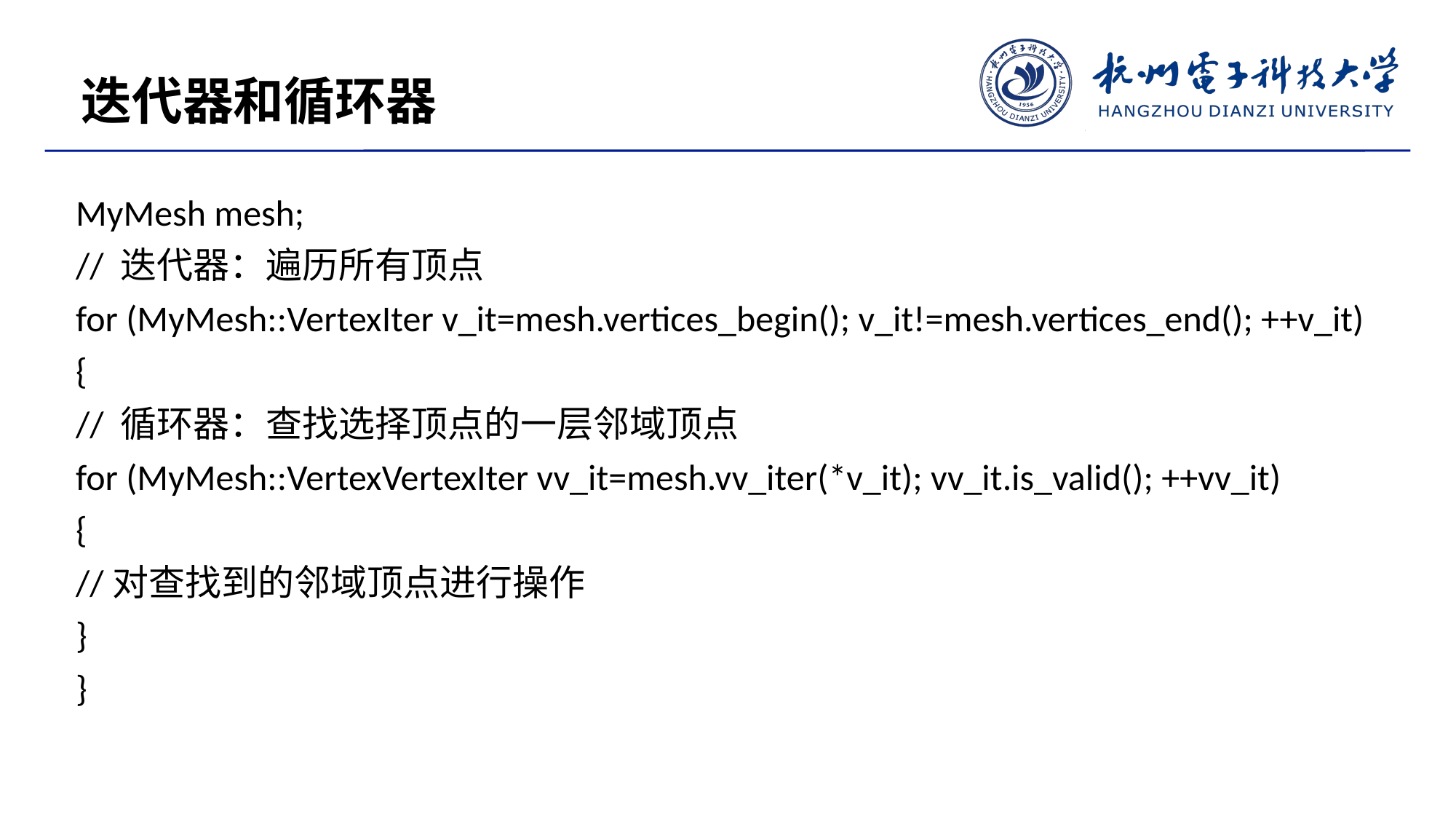

迭代器和循环器
MyMesh mesh;
// 迭代器：遍历所有顶点
for (MyMesh::VertexIter v_it=mesh.vertices_begin(); v_it!=mesh.vertices_end(); ++v_it)
{
// 循环器：查找选择顶点的一层邻域顶点
for (MyMesh::VertexVertexIter vv_it=mesh.vv_iter(*v_it); vv_it.is_valid(); ++vv_it)
{
//对查找到的邻域顶点进行操作
}
}